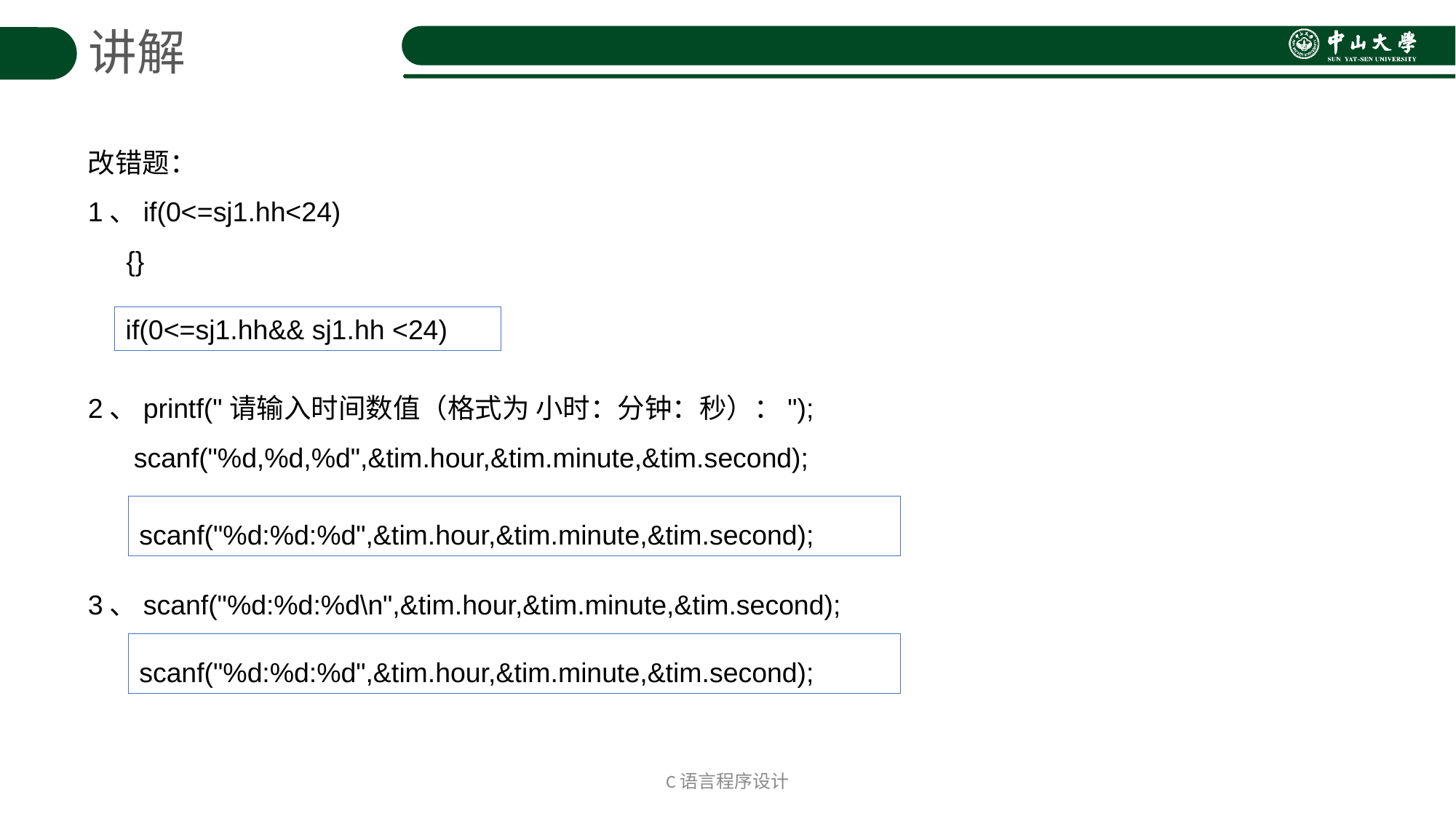

讲解
改错题：
1、if(0<=sj1.hh<24)
     {}

2、printf("请输入时间数值（格式为 小时：分钟：秒）：");
      scanf("%d,%d,%d",&tim.hour,&tim.minute,&tim.second);

3、scanf("%d:%d:%d\n",&tim.hour,&tim.minute,&tim.second);

if(0<=sj1.hh&& sj1.hh <24)
scanf("%d:%d:%d",&tim.hour,&tim.minute,&tim.second);
scanf("%d:%d:%d",&tim.hour,&tim.minute,&tim.second);

C语言程序设计
43